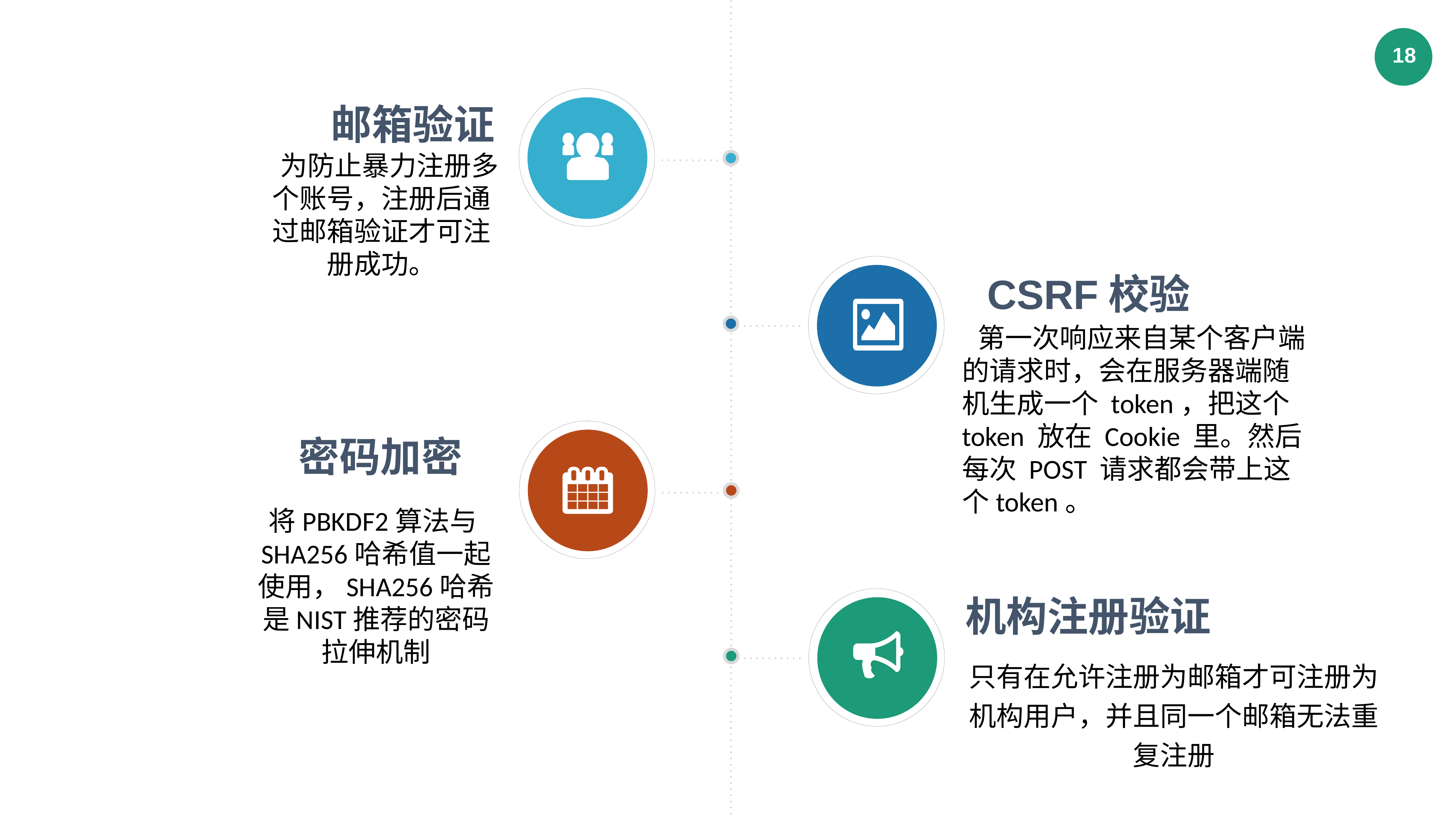

邮箱验证

为防止暴力注册多个账号，注册后通过邮箱验证才可注册成功。

 CSRF校验

第一次响应来自某个客户端的请求时，会在服务器端随机生成一个 token，把这个 token 放在 Cookie 里。然后每次 POST 请求都会带上这个token。

密码加密

将PBKDF2算法与SHA256哈希值一起使用，SHA256哈希是NIST推荐的密码拉伸机制
机构注册验证

只有在允许注册为邮箱才可注册为机构用户，并且同一个邮箱无法重复注册